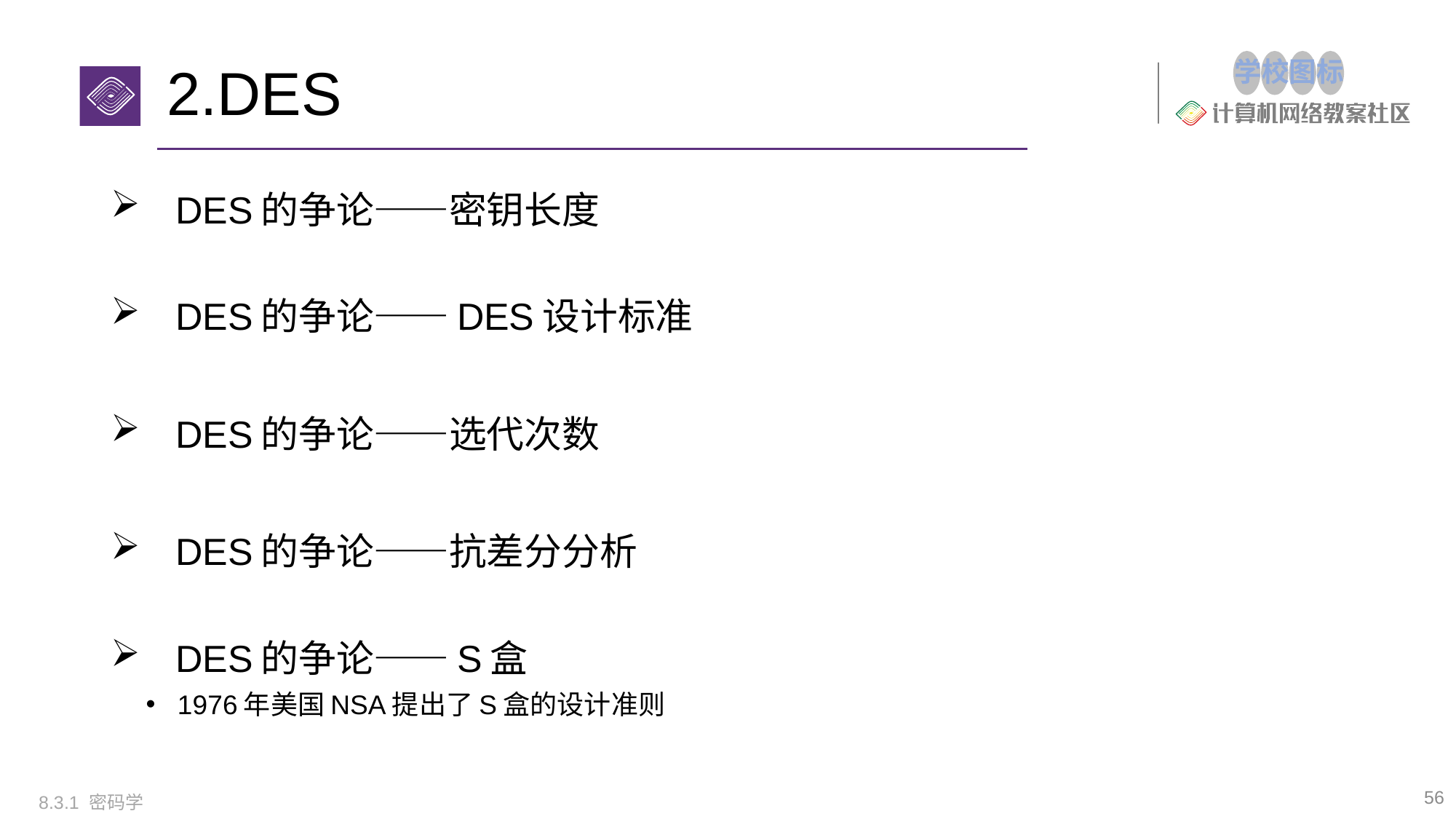

# 2.DES
DES的争论——密钥长度

DES的争论——DES设计标准

DES的争论——选代次数

DES的争论——抗差分分析

DES的争论——S盒
1976年美国NSA提出了S盒的设计准则
56
8.3.1 密码学